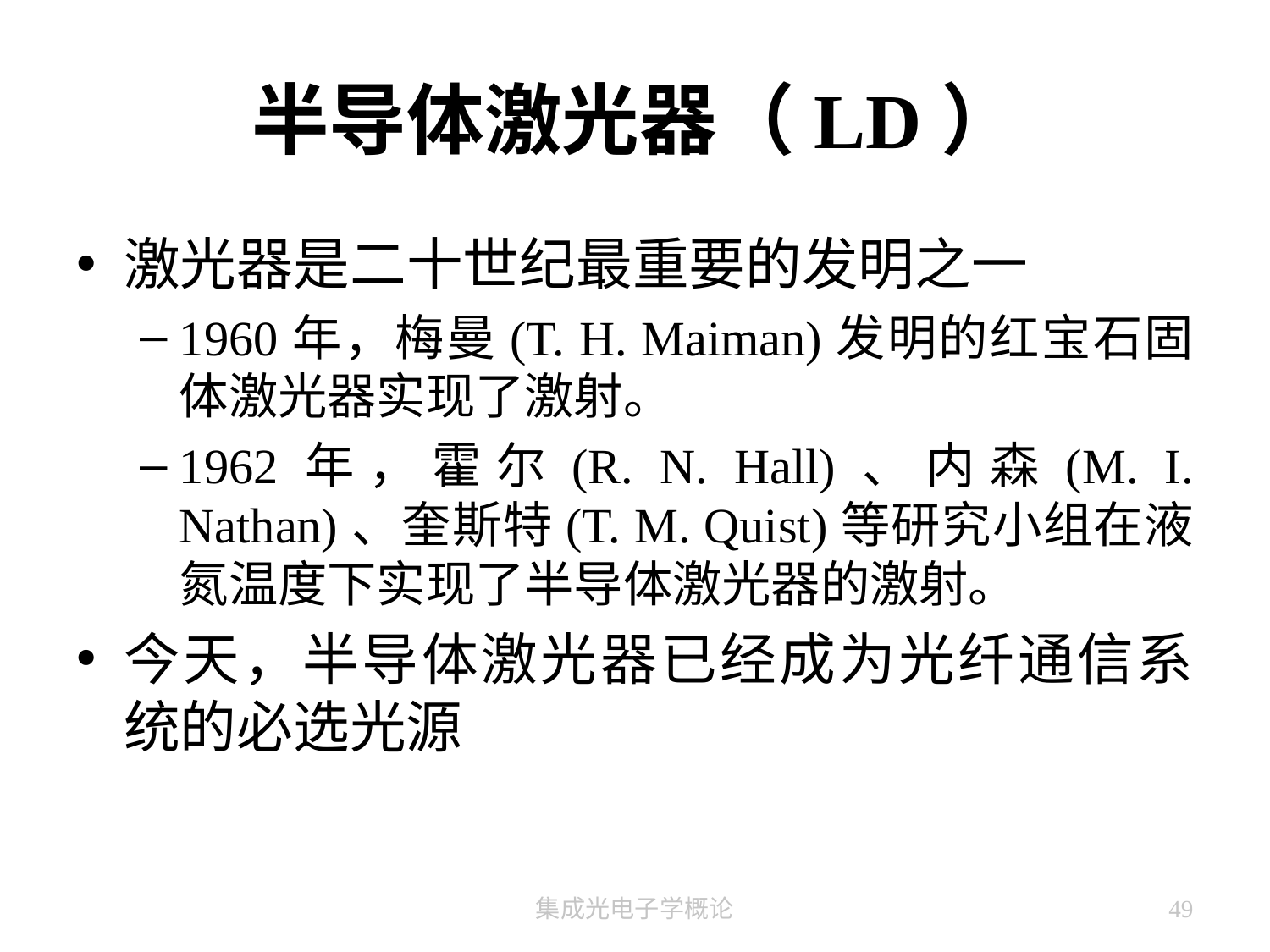

# 半导体激光器（LD）
激光器是二十世纪最重要的发明之一
1960年，梅曼(T. H. Maiman)发明的红宝石固体激光器实现了激射。
1962年，霍尔(R. N. Hall)、内森(M. I. Nathan)、奎斯特(T. M. Quist)等研究小组在液氮温度下实现了半导体激光器的激射。
今天，半导体激光器已经成为光纤通信系统的必选光源

集成光电子学概论
49